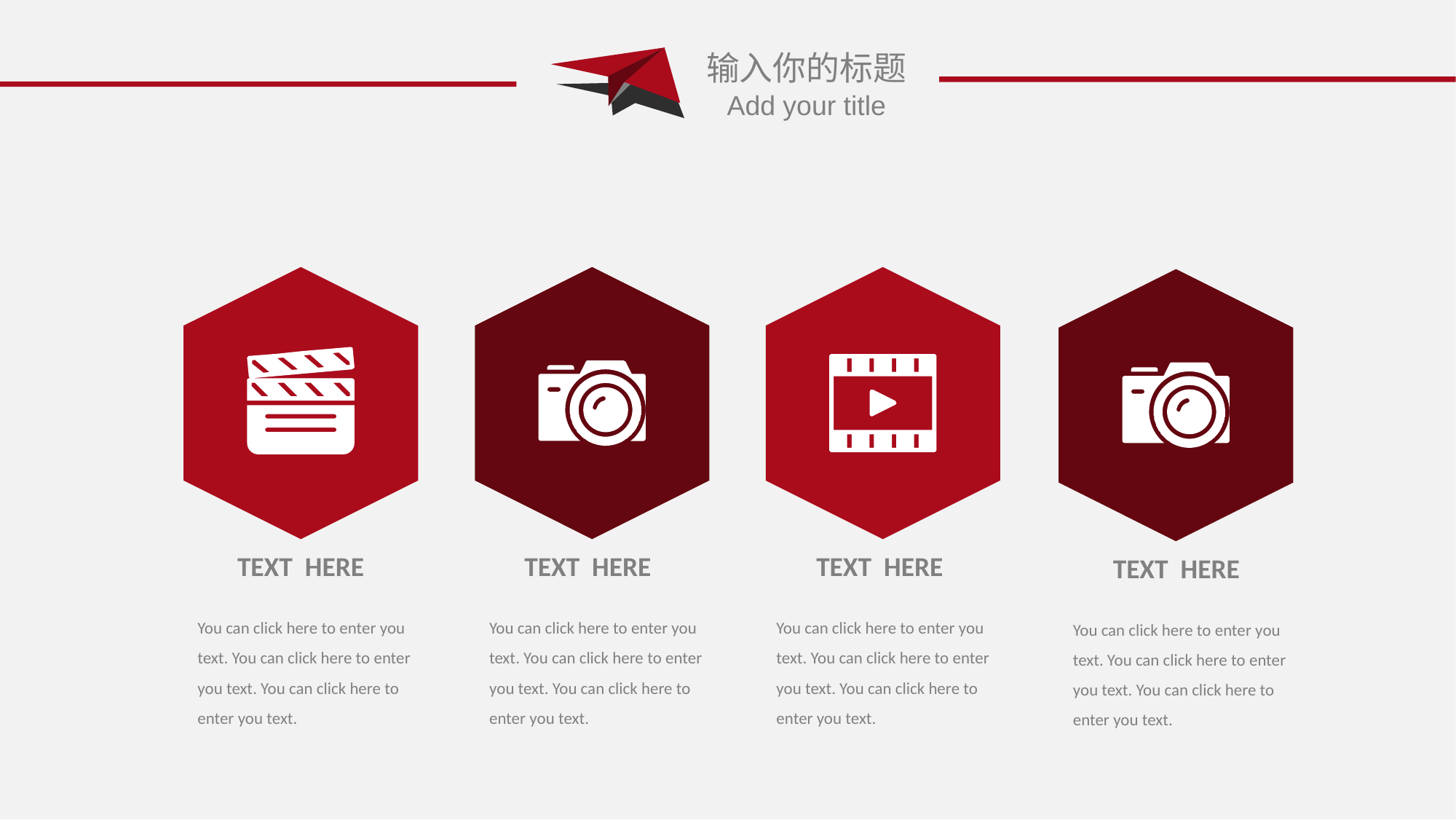

输入你的标题
Add your title

TEXT  HERE
TEXT  HERE
TEXT  HERE
TEXT  HERE
You can click here to enter you text. You can click here to enter you text. You can click here to enter you text.
You can click here to enter you text. You can click here to enter you text. You can click here to enter you text.
You can click here to enter you text. You can click here to enter you text. You can click here to enter you text.
You can click here to enter you text. You can click here to enter you text. You can click here to enter you text.